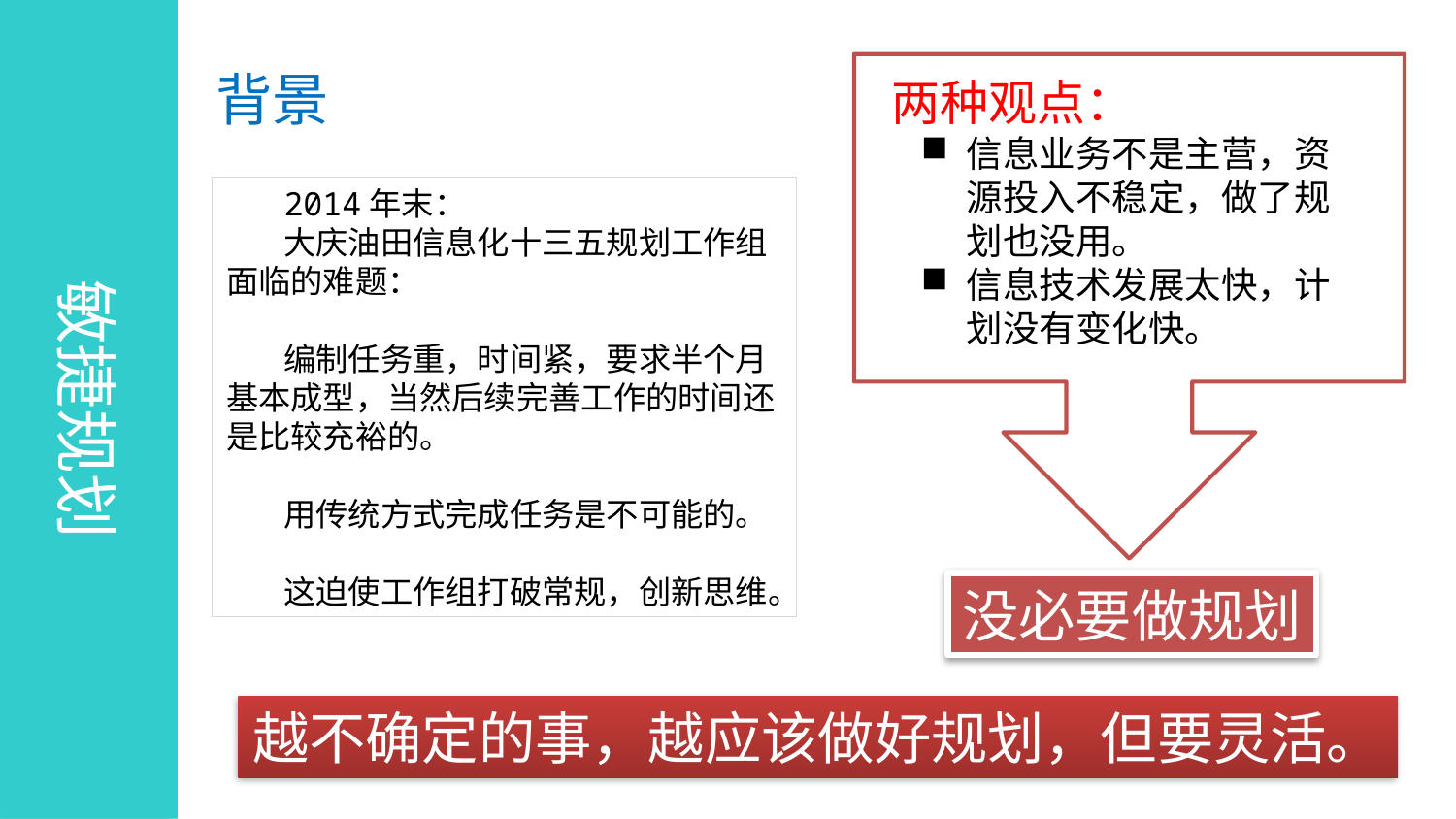

敏捷规划

两种观点：
信息业务不是主营，资源投入不稳定，做了规划也没用。
信息技术发展太快，计划没有变化快。
没必要做规划
背景
2014年末：
大庆油田信息化十三五规划工作组面临的难题：

编制任务重，时间紧，要求半个月基本成型，当然后续完善工作的时间还是比较充裕的。

用传统方式完成任务是不可能的。

这迫使工作组打破常规，创新思维。
越不确定的事，越应该做好规划，但要灵活。